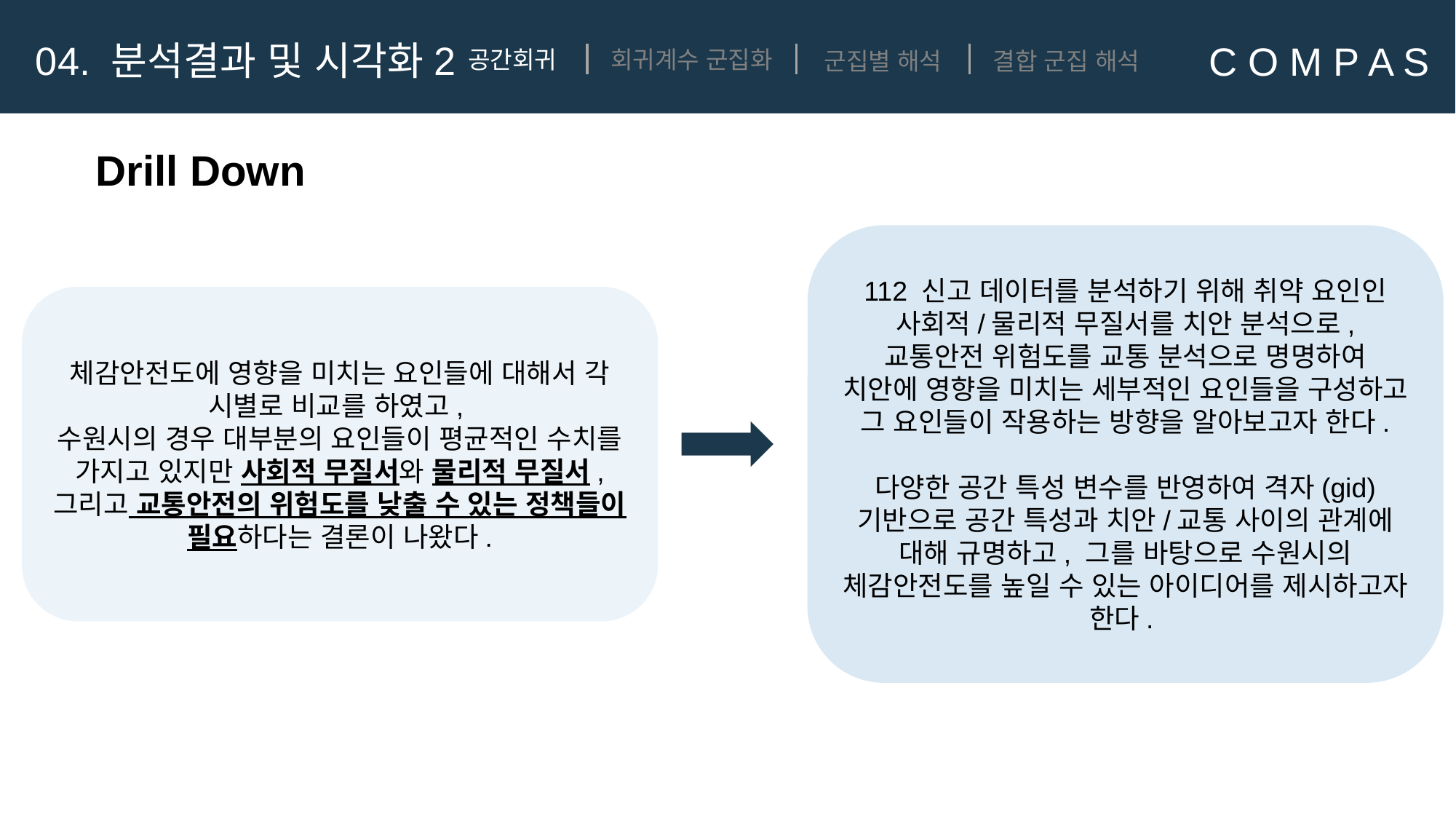

C O M P A S
공간회귀
회귀계수 군집화
04. 분석결과 및 시각화2
군집별 해석
결합 군집 해석
Drill Down
112 신고 데이터를 분석하기 위해 취약 요인인
사회적/물리적 무질서를 치안 분석으로, 교통안전 위험도를 교통 분석으로 명명하여
치안에 영향을 미치는 세부적인 요인들을 구성하고 그 요인들이 작용하는 방향을 알아보고자 한다.

다양한 공간 특성 변수를 반영하여 격자(gid) 기반으로 공간 특성과 치안/교통 사이의 관계에 대해 규명하고, 그를 바탕으로 수원시의 체감안전도를 높일 수 있는 아이디어를 제시하고자 한다.
체감안전도에 영향을 미치는 요인들에 대해서 각 시별로 비교를 하였고,
수원시의 경우 대부분의 요인들이 평균적인 수치를 가지고 있지만 사회적 무질서와 물리적 무질서, 그리고 교통안전의 위험도를 낮출 수 있는 정책들이 필요하다는 결론이 나왔다.